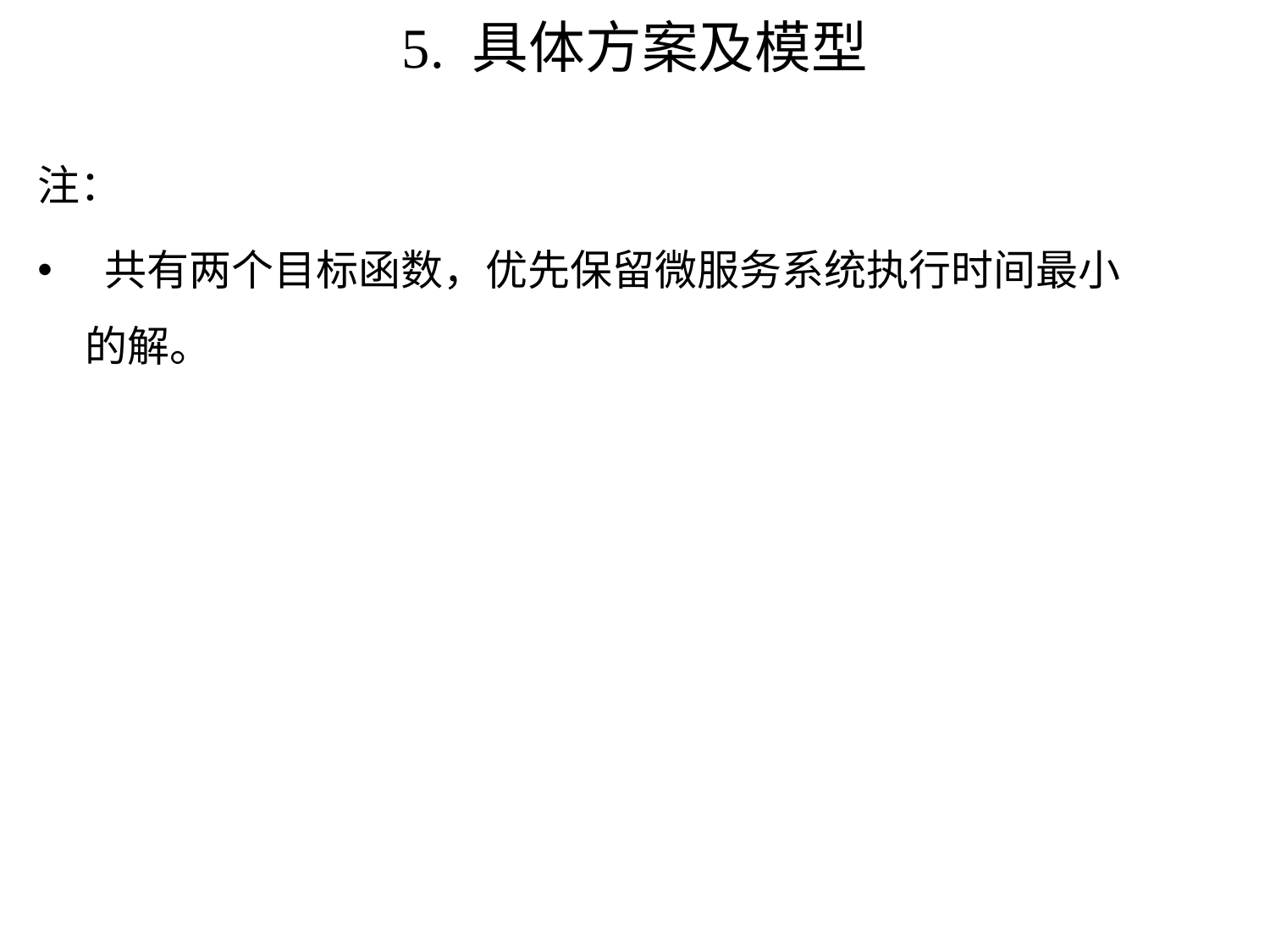

# 5. 具体方案及模型
注：
 共有两个目标函数，优先保留微服务系统执行时间最小的解。